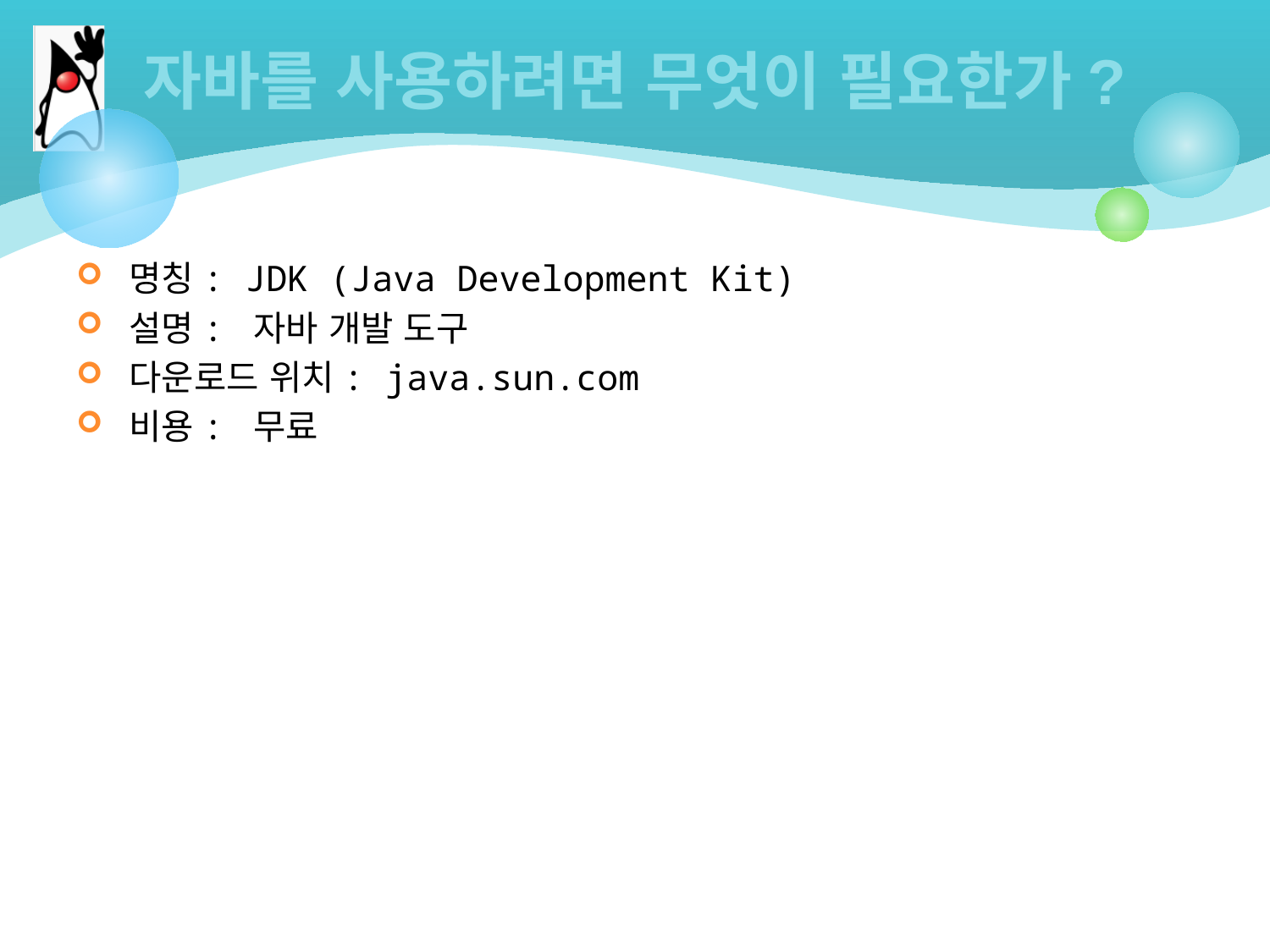

# 자바를 사용하려면 무엇이 필요한가?

명칭: JDK (Java Development Kit)
설명: 자바 개발 도구
다운로드 위치: java.sun.com
비용: 무료